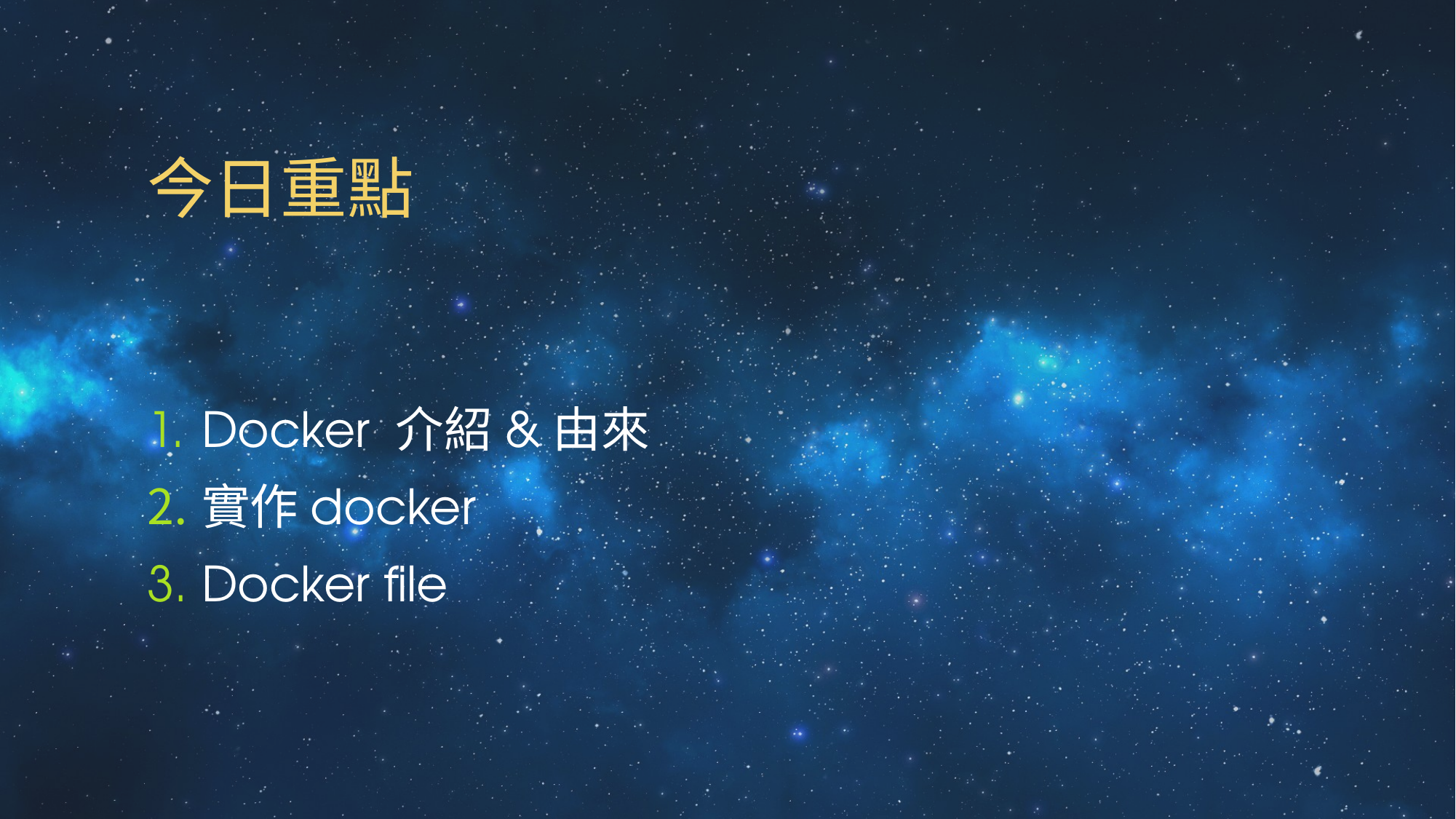

# 今日重點
Docker 介紹&由來
實作docker
Docker file